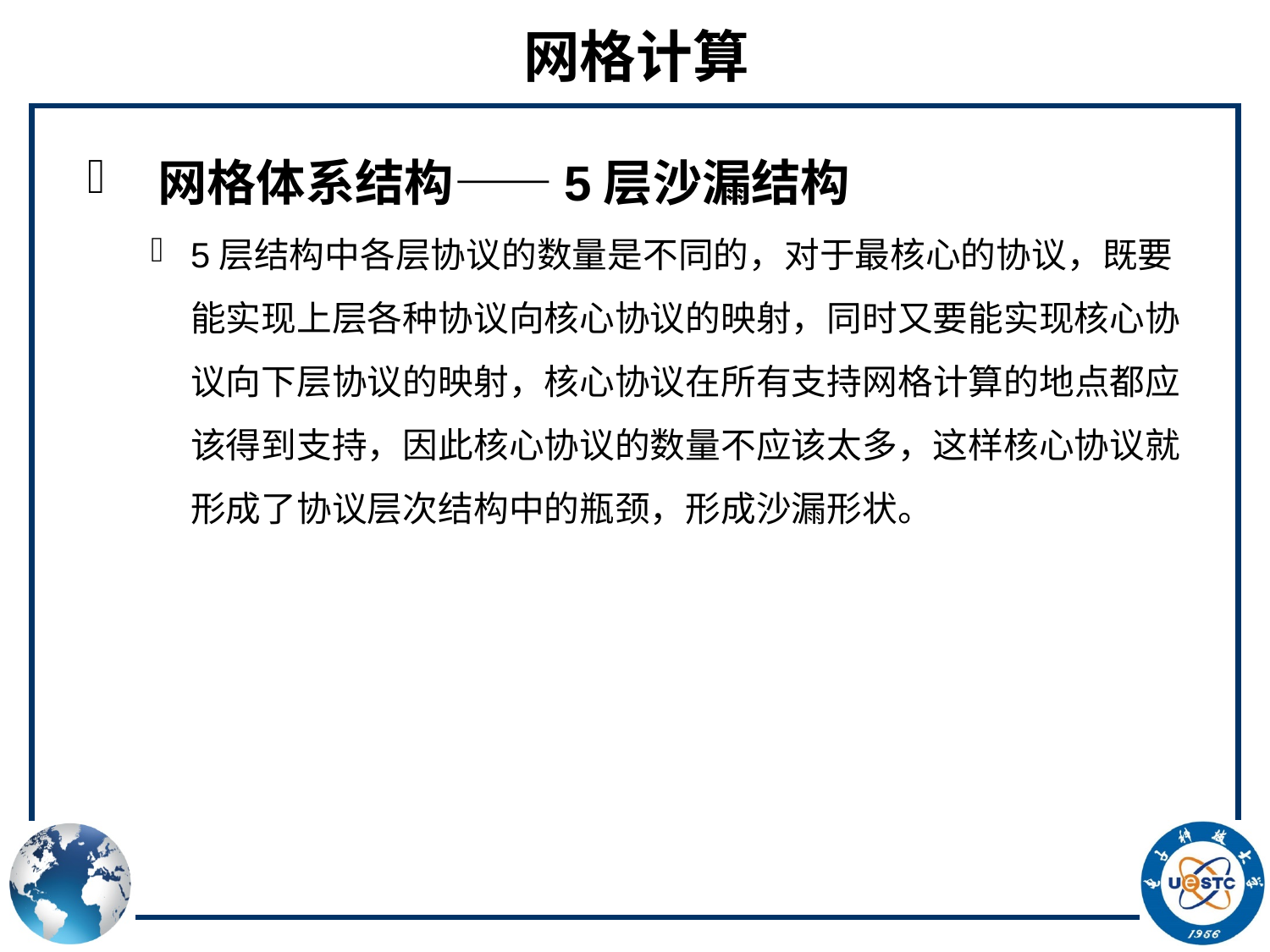

# 网格计算
 网格体系结构——5层沙漏结构
5层结构中各层协议的数量是不同的，对于最核心的协议，既要能实现上层各种协议向核心协议的映射，同时又要能实现核心协议向下层协议的映射，核心协议在所有支持网格计算的地点都应该得到支持，因此核心协议的数量不应该太多，这样核心协议就形成了协议层次结构中的瓶颈，形成沙漏形状。